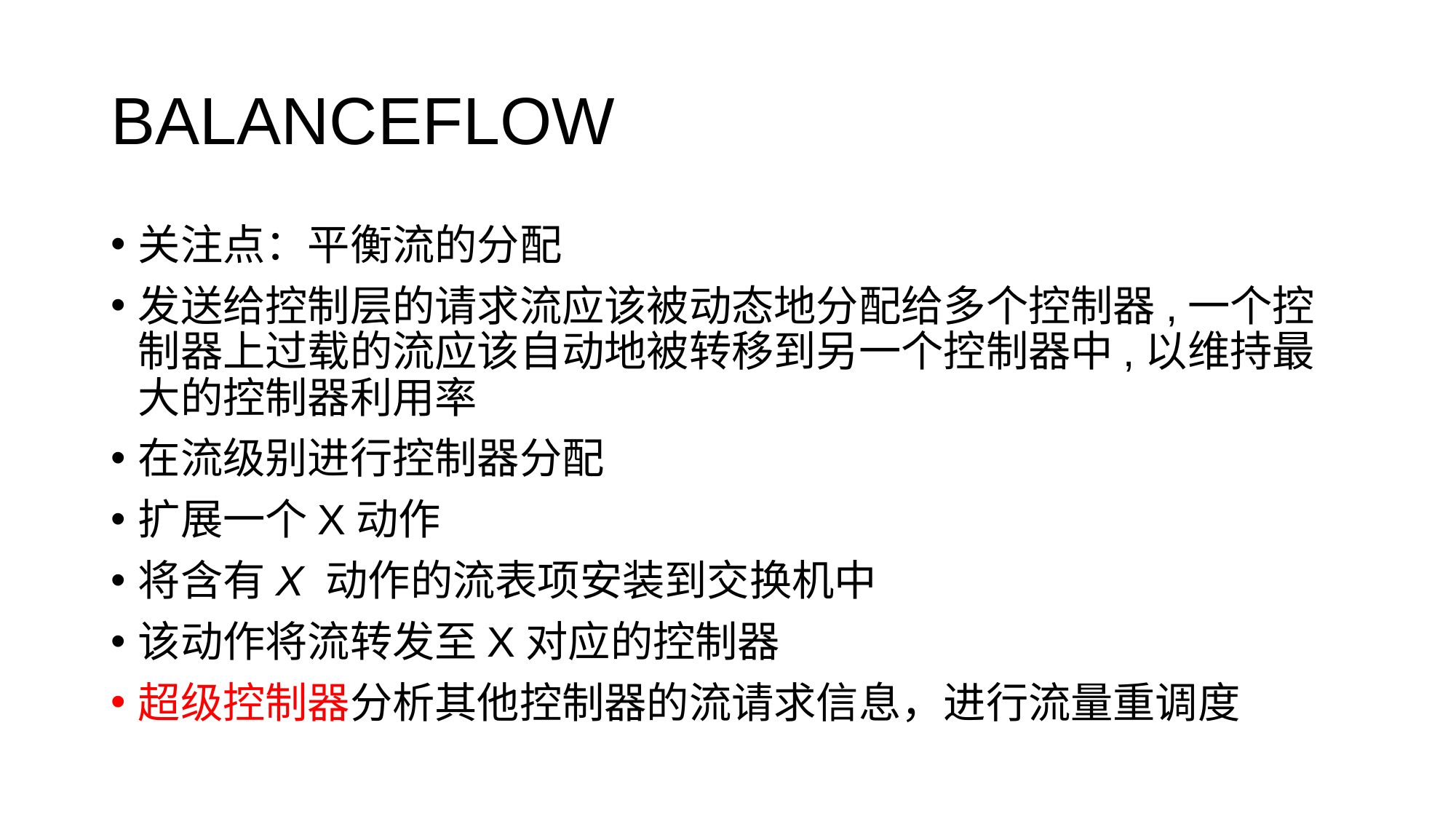

# BALANCEFLOW
关注点：平衡流的分配
发送给控制层的请求流应该被动态地分配给多个控制器,一个控制器上过载的流应该自动地被转移到另一个控制器中,以维持最大的控制器利用率
在流级别进行控制器分配
扩展一个X动作
将含有X 动作的流表项安装到交换机中
该动作将流转发至X对应的控制器
超级控制器分析其他控制器的流请求信息，进行流量重调度